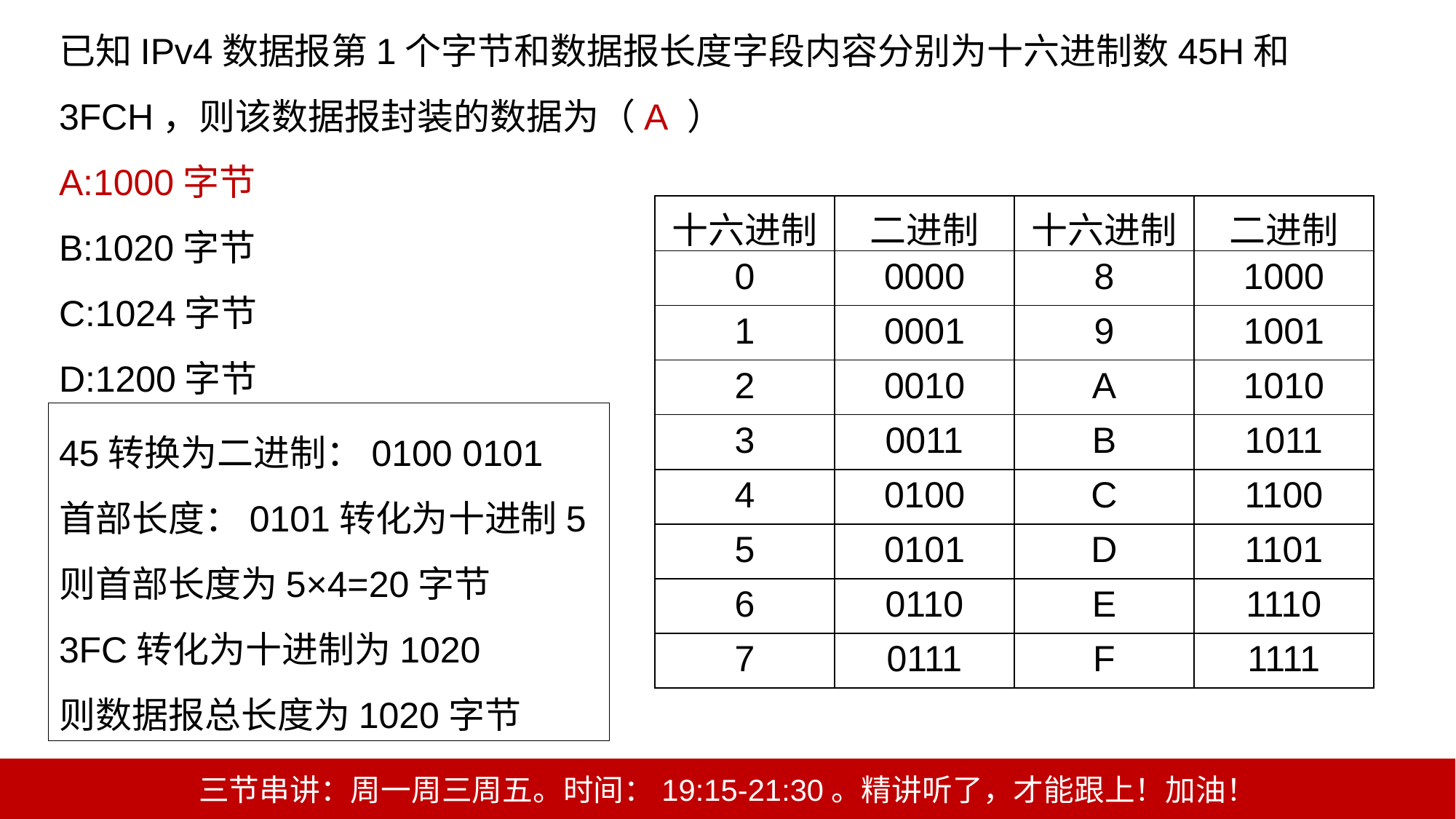

已知IPv4数据报第1个字节和数据报长度字段内容分别为十六进制数45H和3FCH，则该数据报封装的数据为（A ）
A:1000字节
B:1020字节
C:1024字节
D:1200字节
| 十六进制 | 二进制 | 十六进制 | 二进制 |
| --- | --- | --- | --- |
| 0 | 0000 | 8 | 1000 |
| 1 | 0001 | 9 | 1001 |
| 2 | 0010 | A | 1010 |
| 3 | 0011 | B | 1011 |
| 4 | 0100 | C | 1100 |
| 5 | 0101 | D | 1101 |
| 6 | 0110 | E | 1110 |
| 7 | 0111 | F | 1111 |
45转换为二进制：0100 0101
首部长度：0101转化为十进制5
则首部长度为5×4=20字节
3FC转化为十进制为1020
则数据报总长度为1020字节
三节串讲：周一周三周五。时间：19:15-21:30。精讲听了，才能跟上！加油！